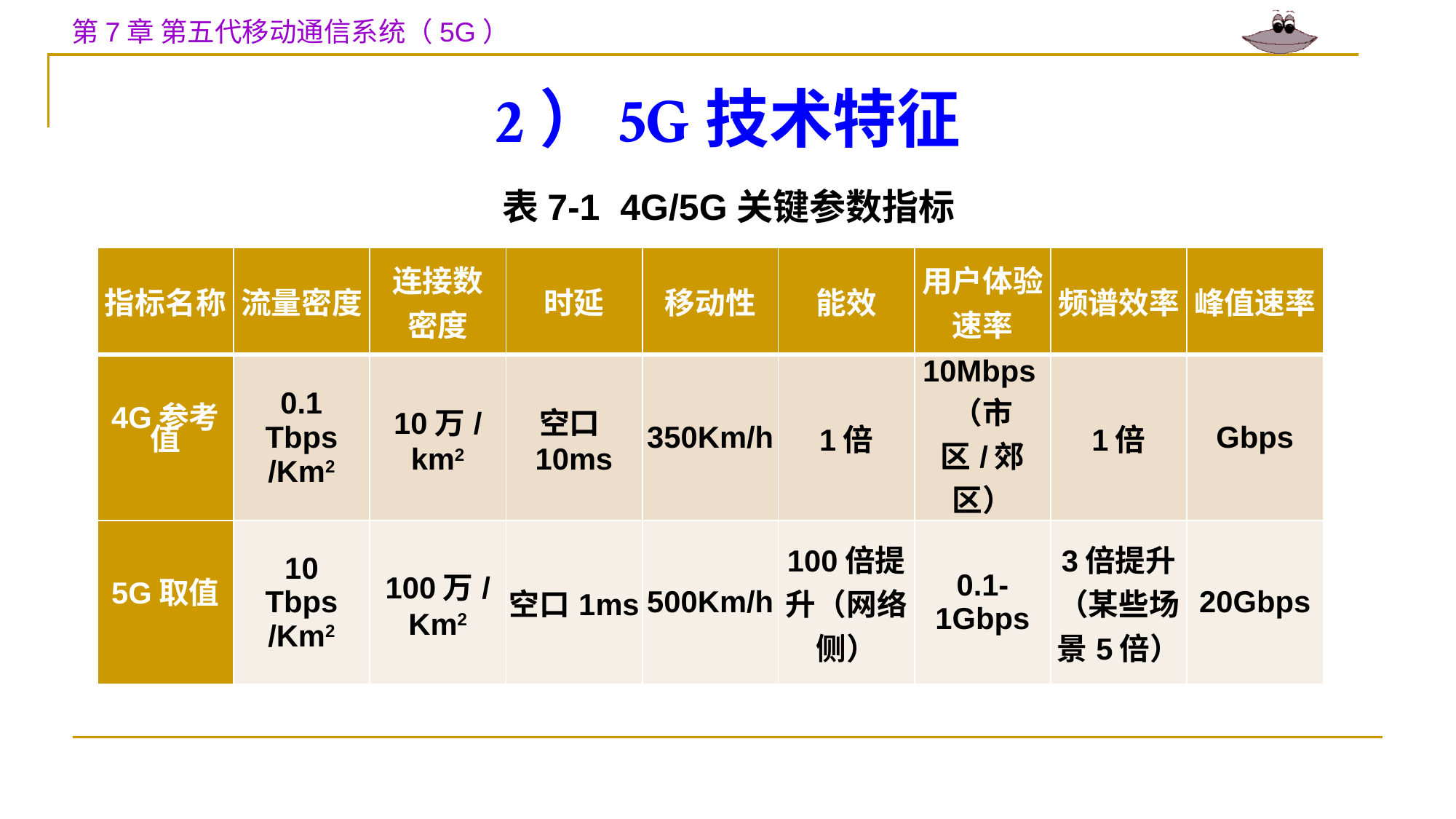

# 2）5G技术特征
表7-1  4G/5G关键参数指标
| 指标名称 | 流量密度 | 连接数 密度 | 时延 | 移动性 | 能效 | 用户体验 速率 | 频谱效率 | 峰值速率 |
| --- | --- | --- | --- | --- | --- | --- | --- | --- |
| 4G参考值 | 0.1 Tbps /Km2 | 10万/km2 | 空口10ms | 350Km/h | 1倍 | 10Mbps（市区/郊区） | 1倍 | Gbps |
| 5G取值 | 10 Tbps /Km2 | 100万/Km2 | 空口1ms | 500Km/h | 100倍提升（网络侧） | 0.1-1Gbps | 3倍提升（某些场景5倍） | 20Gbps |